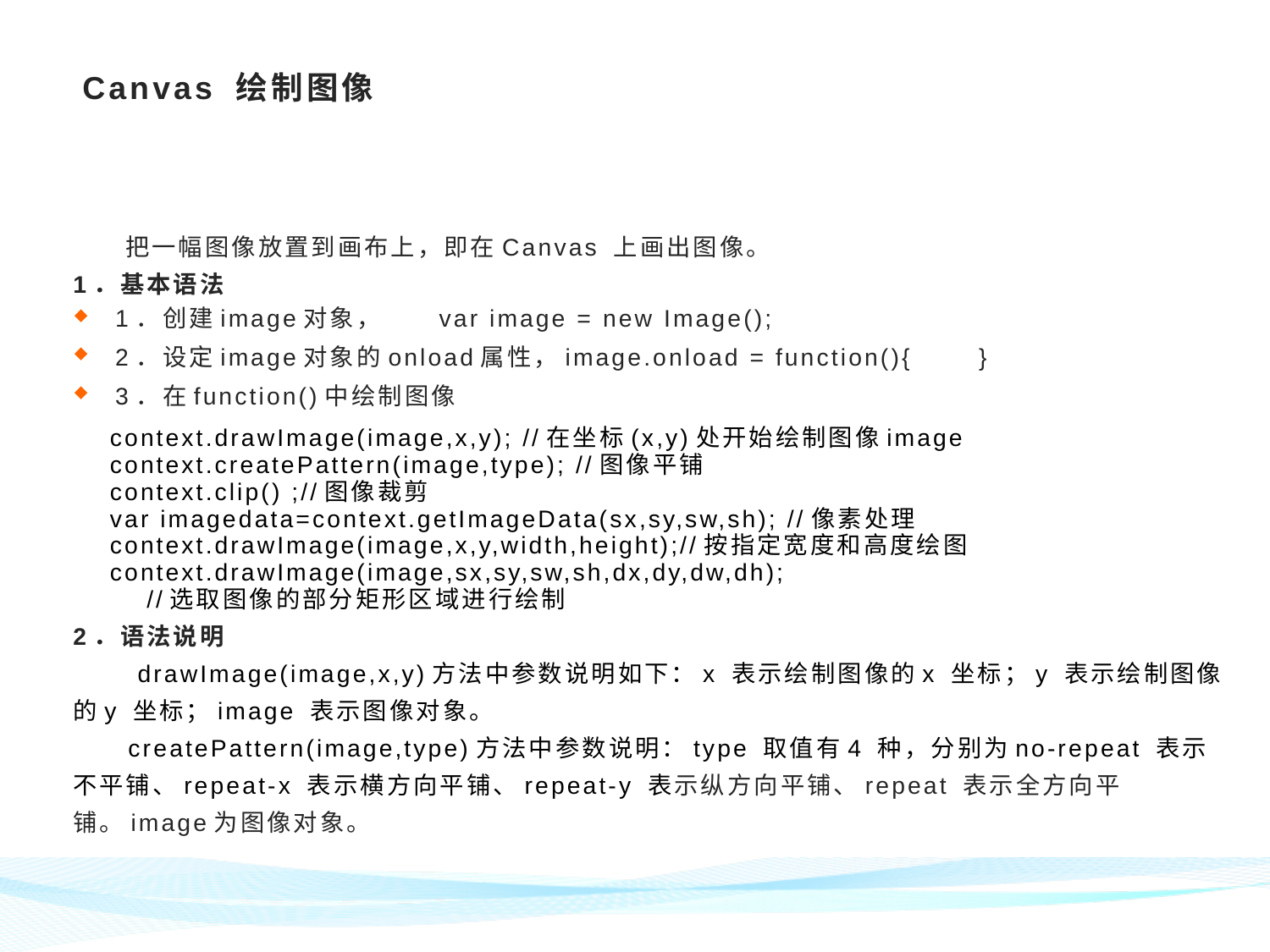

# Canvas 绘制图像
      把一幅图像放置到画布上，即在Canvas 上画出图像。
1．基本语法
1．创建image对象，	var image = new Image();
2．设定image对象的onload属性，image.onload = function(){  	}
3．在function()中绘制图像
    context.drawImage(image,x,y); //在坐标(x,y)处开始绘制图像image
    context.createPattern(image,type); //图像平铺
    context.clip() ;//图像裁剪
    var imagedata=context.getImageData(sx,sy,sw,sh); //像素处理
    context.drawImage(image,x,y,width,height);//按指定宽度和高度绘图
    context.drawImage(image,sx,sy,sw,sh,dx,dy,dw,dh);
        //选取图像的部分矩形区域进行绘制
2．语法说明
       drawImage(image,x,y)方法中参数说明如下：x 表示绘制图像的x 坐标；y 表示绘制图像的y 坐标；image 表示图像对象。
      createPattern(image,type)方法中参数说明：type 取值有4 种，分别为no-repeat 表示不平铺、repeat-x 表示横方向平铺、repeat-y 表示纵方向平铺、repeat 表示全方向平铺。image为图像对象。